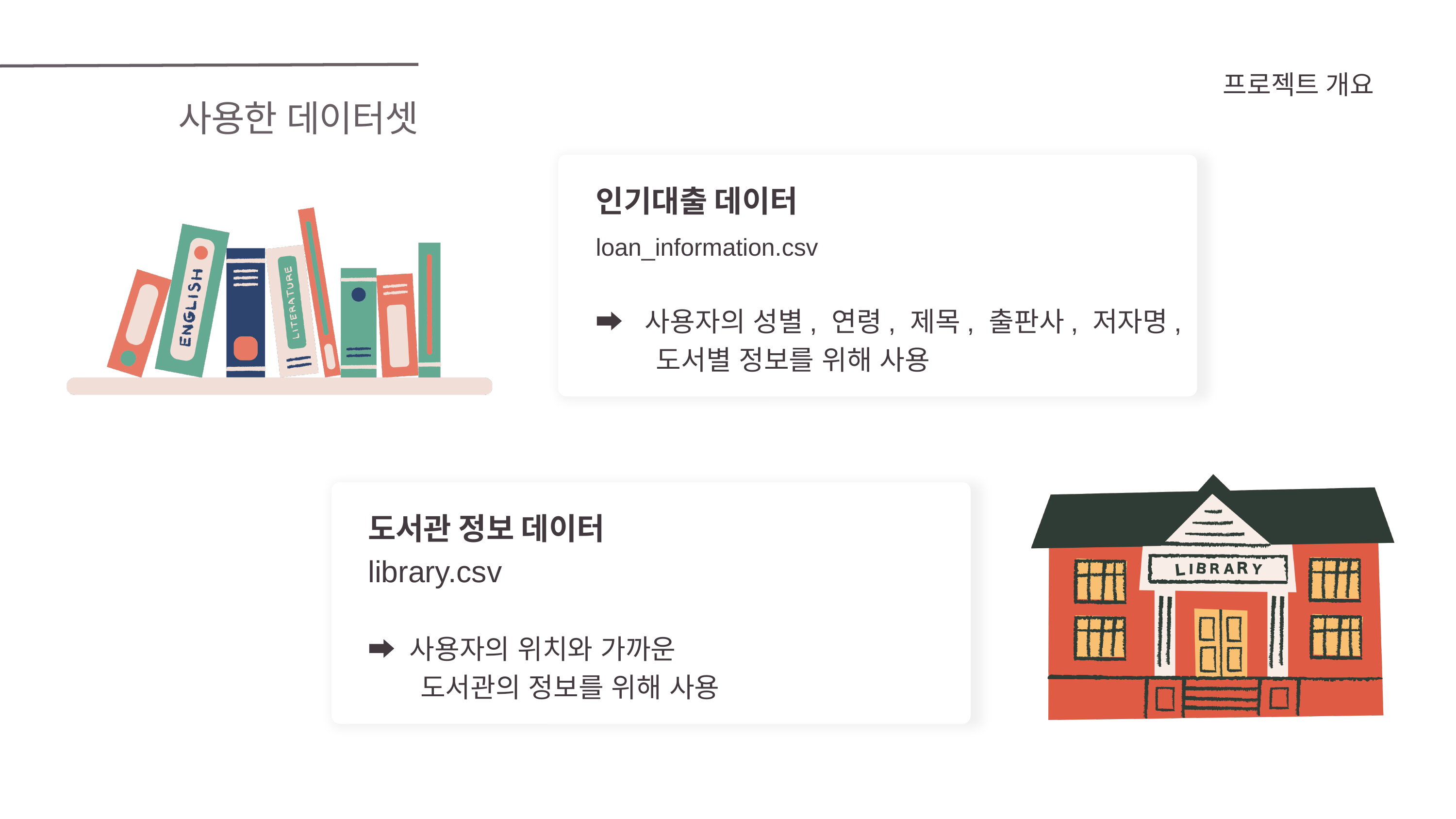

프로젝트 개요

사용한 데이터셋

인기대출 데이터
loan_information.csv

➡️  사용자의 성별, 연령, 제목, 출판사, 저자명,
       도서별 정보를 위해 사용

도서관 정보 데이터
library.csv

➡️ 사용자의 위치와 가까운
      도서관의 정보를 위해 사용